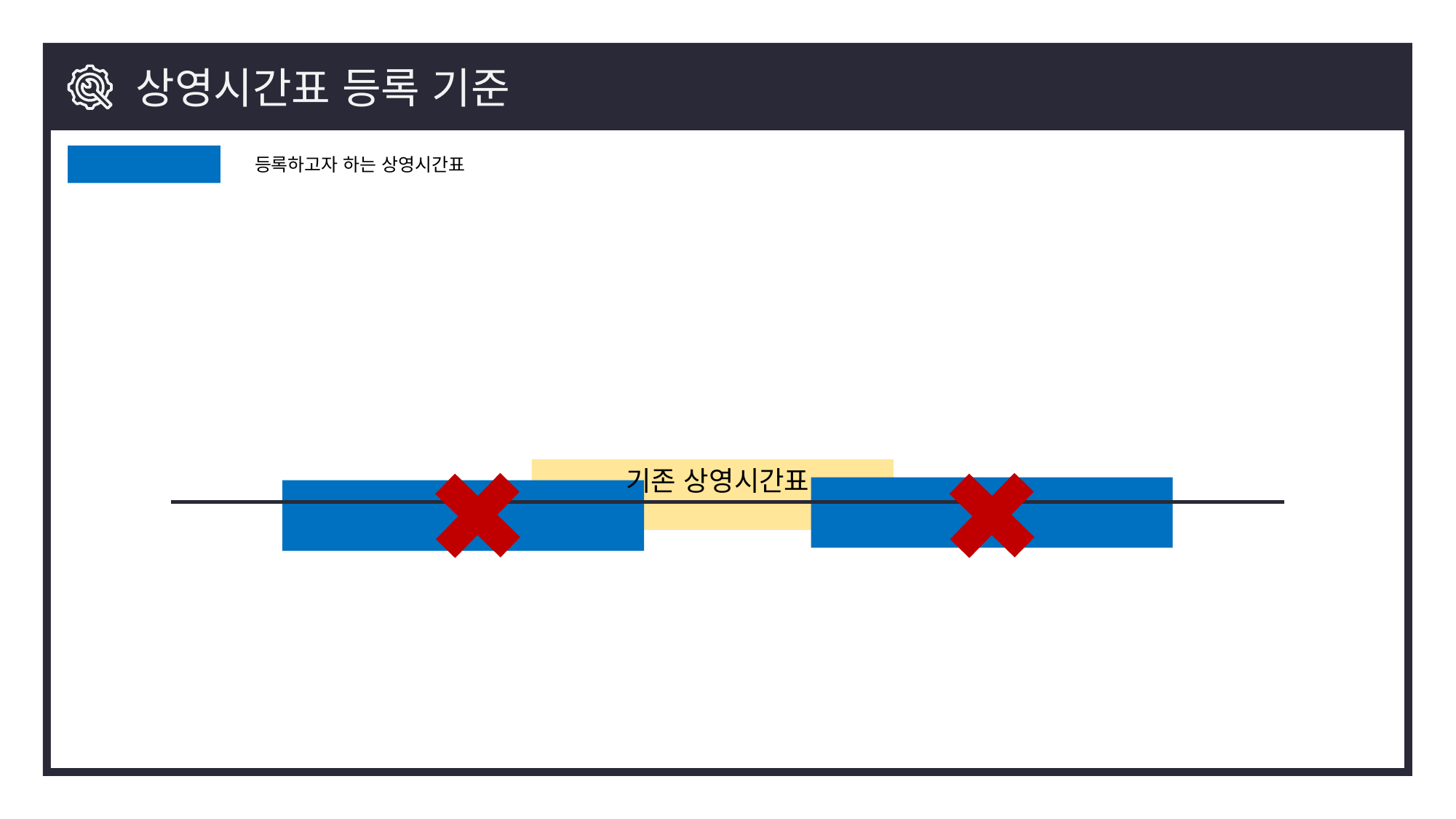

상영시간표 등록 기준

등록하고자 하는 상영시간표
기존 상영시간표